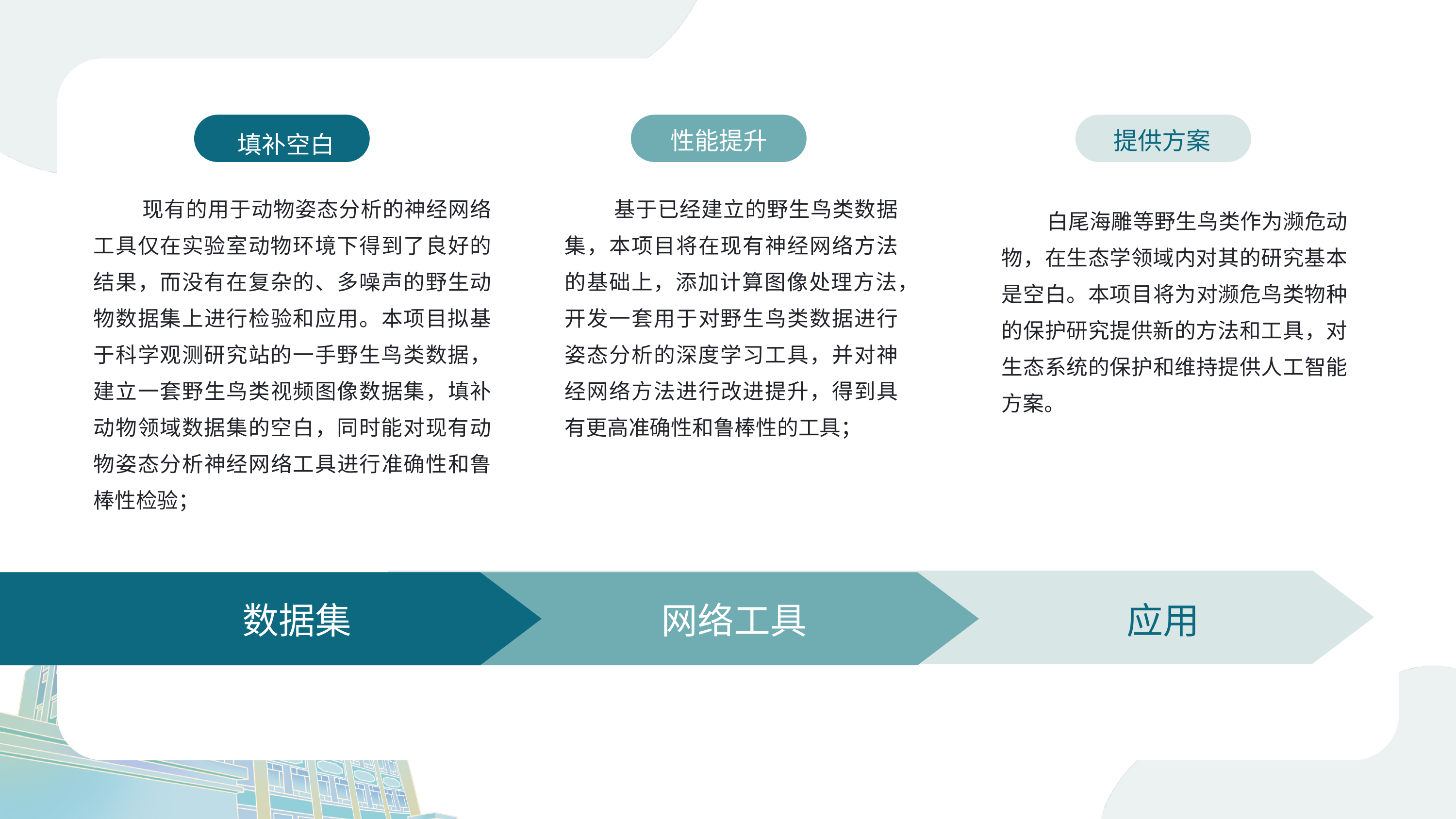

性能提升
提供方案
填补空白
        现有的用于动物姿态分析的神经网络工具仅在实验室动物环境下得到了良好的结果，而没有在复杂的、多噪声的野生动物数据集上进行检验和应用。本项目拟基于科学观测研究站的一手野生鸟类数据，建立一套野生鸟类视频图像数据集，填补动物领域数据集的空白，同时能对现有动物姿态分析神经网络工具进行准确性和鲁棒性检验；

        基于已经建立的野生鸟类数据集，本项目将在现有神经网络方法的基础上，添加计算图像处理方法，开发一套用于对野生鸟类数据进行姿态分析的深度学习工具，并对神经网络方法进行改进提升，得到具有更高准确性和鲁棒性的工具；
        白尾海雕等野生鸟类作为濒危动物，在生态学领域内对其的研究基本是空白。本项目将为对濒危鸟类物种的保护研究提供新的方法和工具，对生态系统的保护和维持提供人工智能方案。

网络工具
应用
 数据集